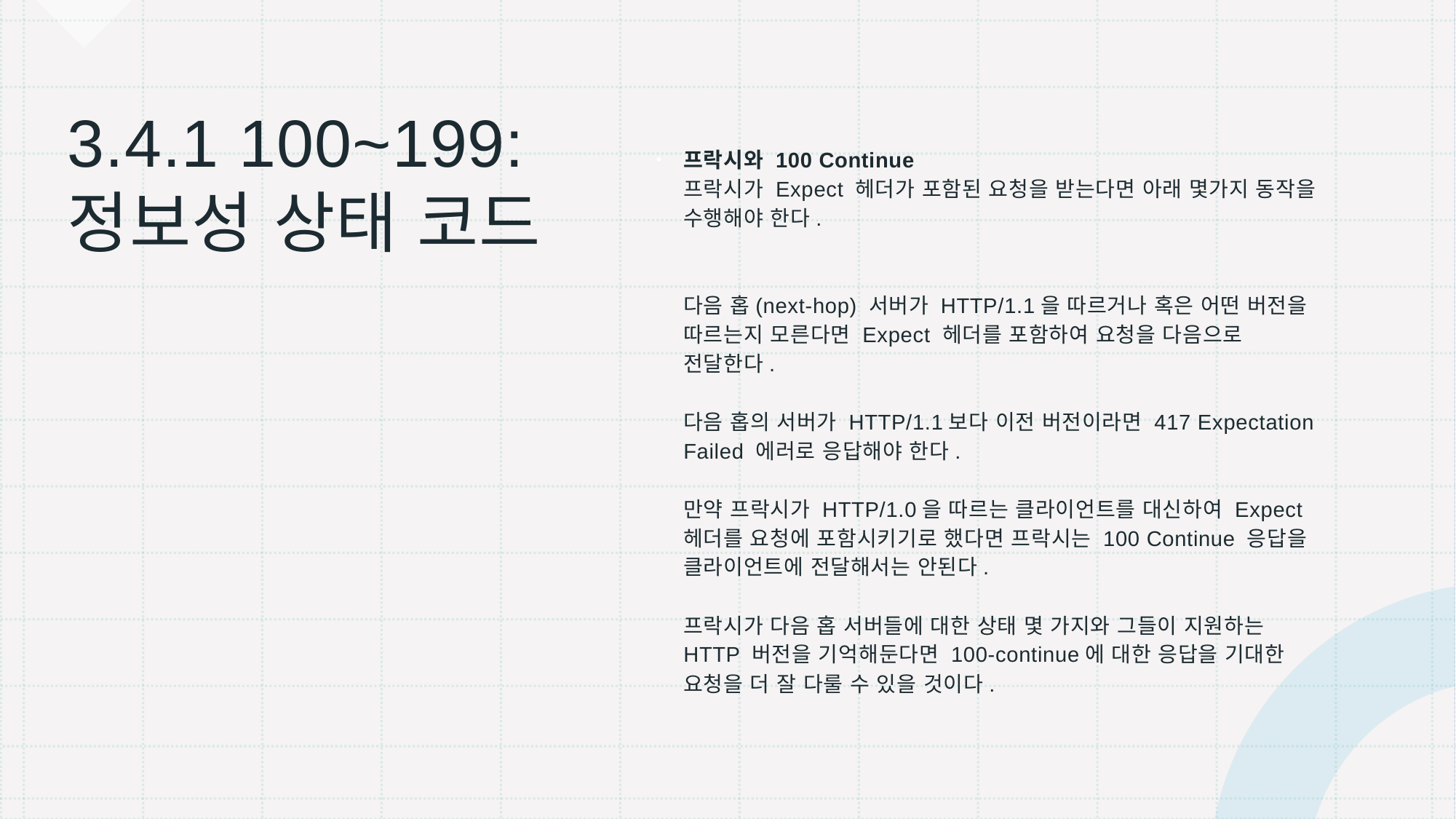

# 3.4.1 100~199: 정보성 상태 코드
프락시와 100 Continue
프락시가 Expect 헤더가 포함된 요청을 받는다면 아래 몇가지 동작을 수행해야 한다.
다음 홉(next-hop) 서버가 HTTP/1.1을 따르거나 혹은 어떤 버전을 따르는지 모른다면 Expect 헤더를 포함하여 요청을 다음으로 전달한다.
다음 홉의 서버가 HTTP/1.1보다 이전 버전이라면 417 Expectation Failed 에러로 응답해야 한다.
만약 프락시가 HTTP/1.0을 따르는 클라이언트를 대신하여 Expect 헤더를 요청에 포함시키기로 했다면 프락시는 100 Continue 응답을 클라이언트에 전달해서는 안된다.
프락시가 다음 홉 서버들에 대한 상태 몇 가지와 그들이 지원하는 HTTP 버전을 기억해둔다면 100-continue에 대한 응답을 기대한 요청을 더 잘 다룰 수 있을 것이다.